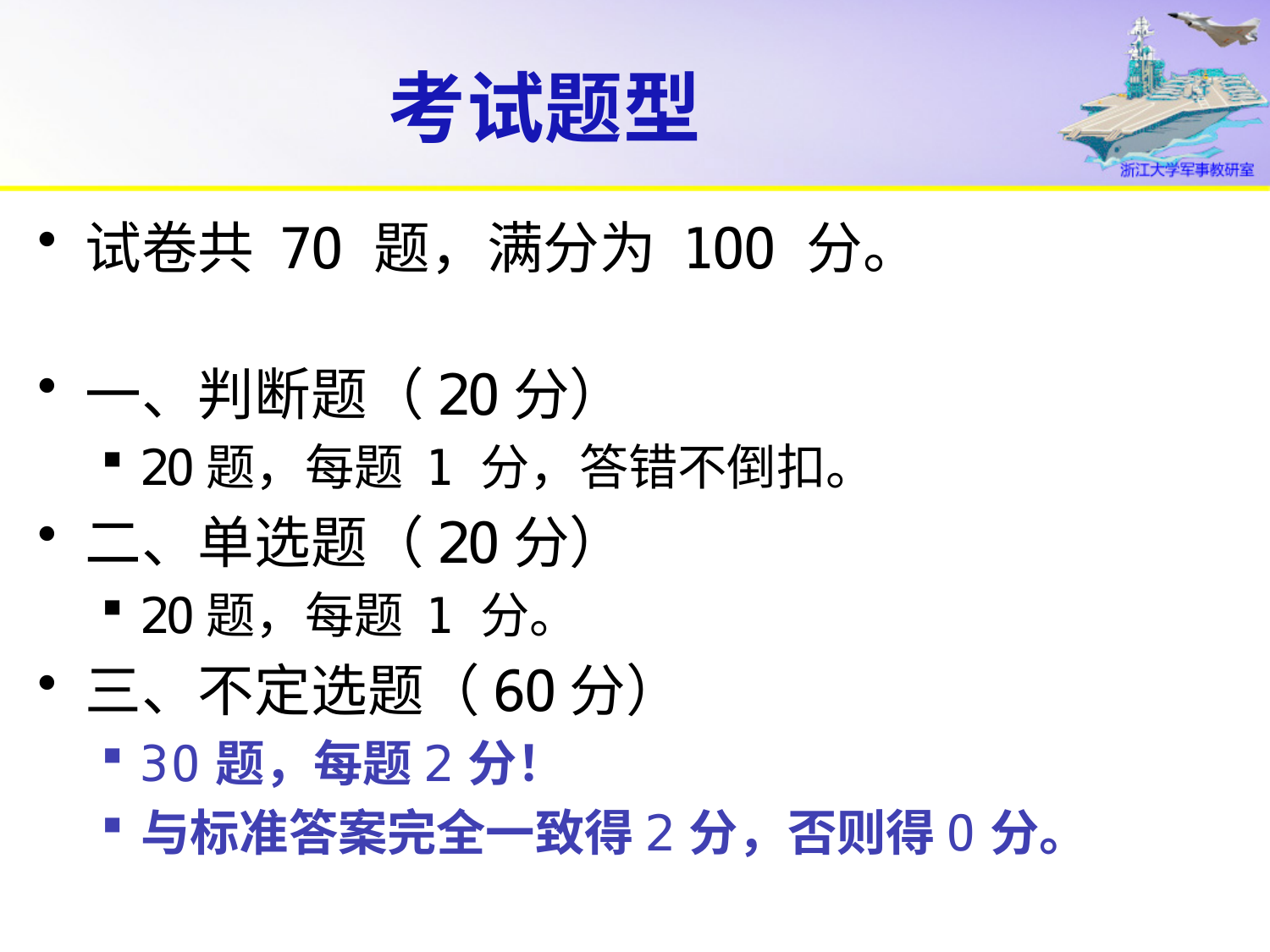

# 考试题型
试卷共 70 题，满分为 100 分。

一、判断题（20分）
20题，每题 1 分，答错不倒扣。
二、单选题（20分）
20题，每题 1 分。
三、不定选题（60分）
30题，每题2分！
与标准答案完全一致得2分，否则得0分。